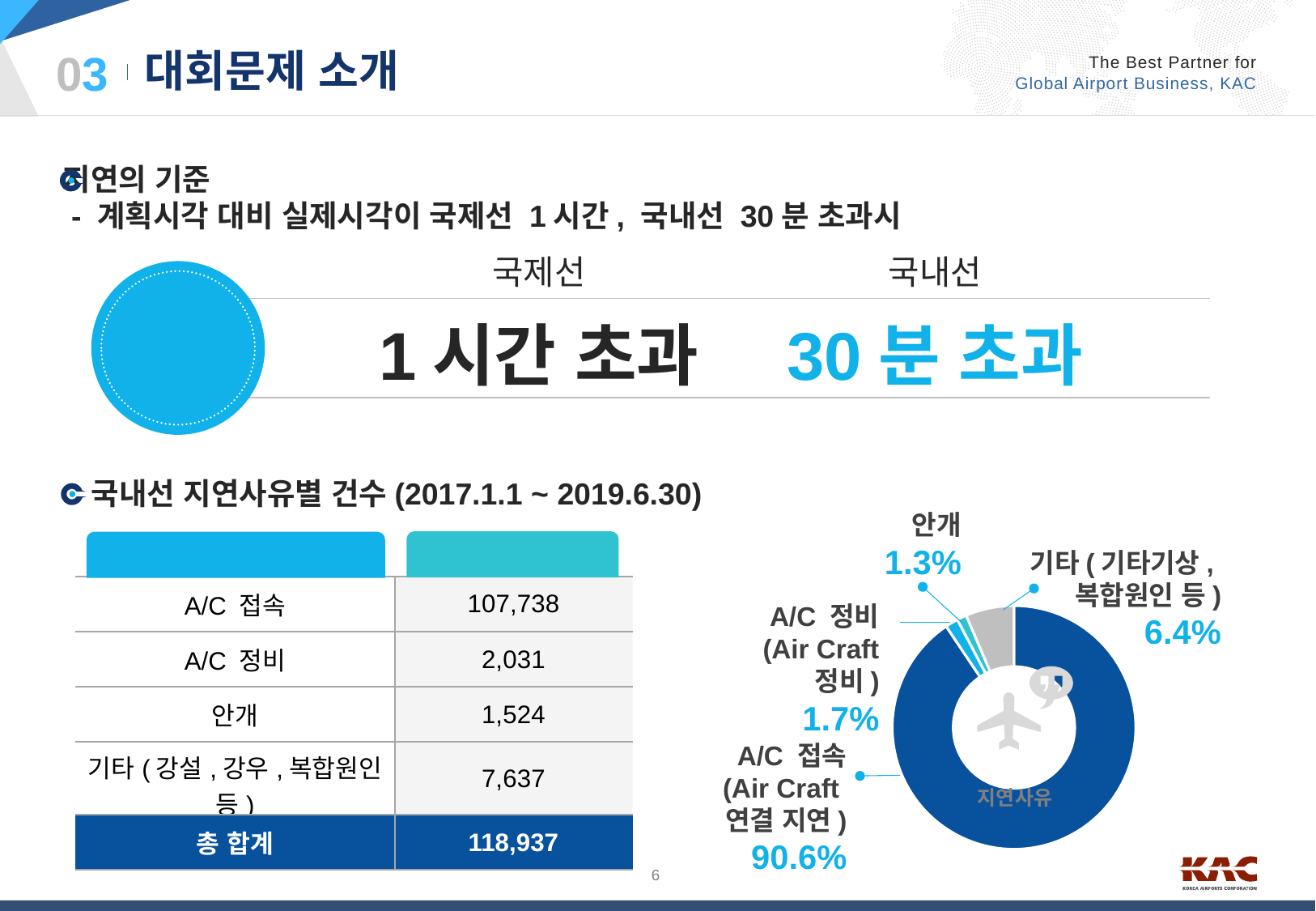

03
대회문제 소개
지연의 기준
 - 계획시각 대비 실제시각이 국제선 1시간, 국내선 30분 초과시

국제선
국내선

30분 초과
1시간 초과

지연
기준
국내선 지연사유별 건수(2017.1.1 ~ 2019.6.30)

안개
1.3%

### Chart

| Category | 판매 |
|---|---|
| C02 | 107738.0 |
| C01 | 2031.0 |
| A01 | 1524.0 |
| 기타 | 7644.0 |
기타(기타기상,
복합원인 등)
6.4%
A/C 정비
(Air Craft 정비)
1.7%
A/C 접속
(Air Craft
연결 지연)
90.6%

건수

지연사유
| A/C 접속 | 107,738 |
| --- | --- |
| A/C 정비 | 2,031 |
| 안개 | 1,524 |
| 기타(강설,강우,복합원인 등) | 7,637 |
| 총 합계 | 118,937 |